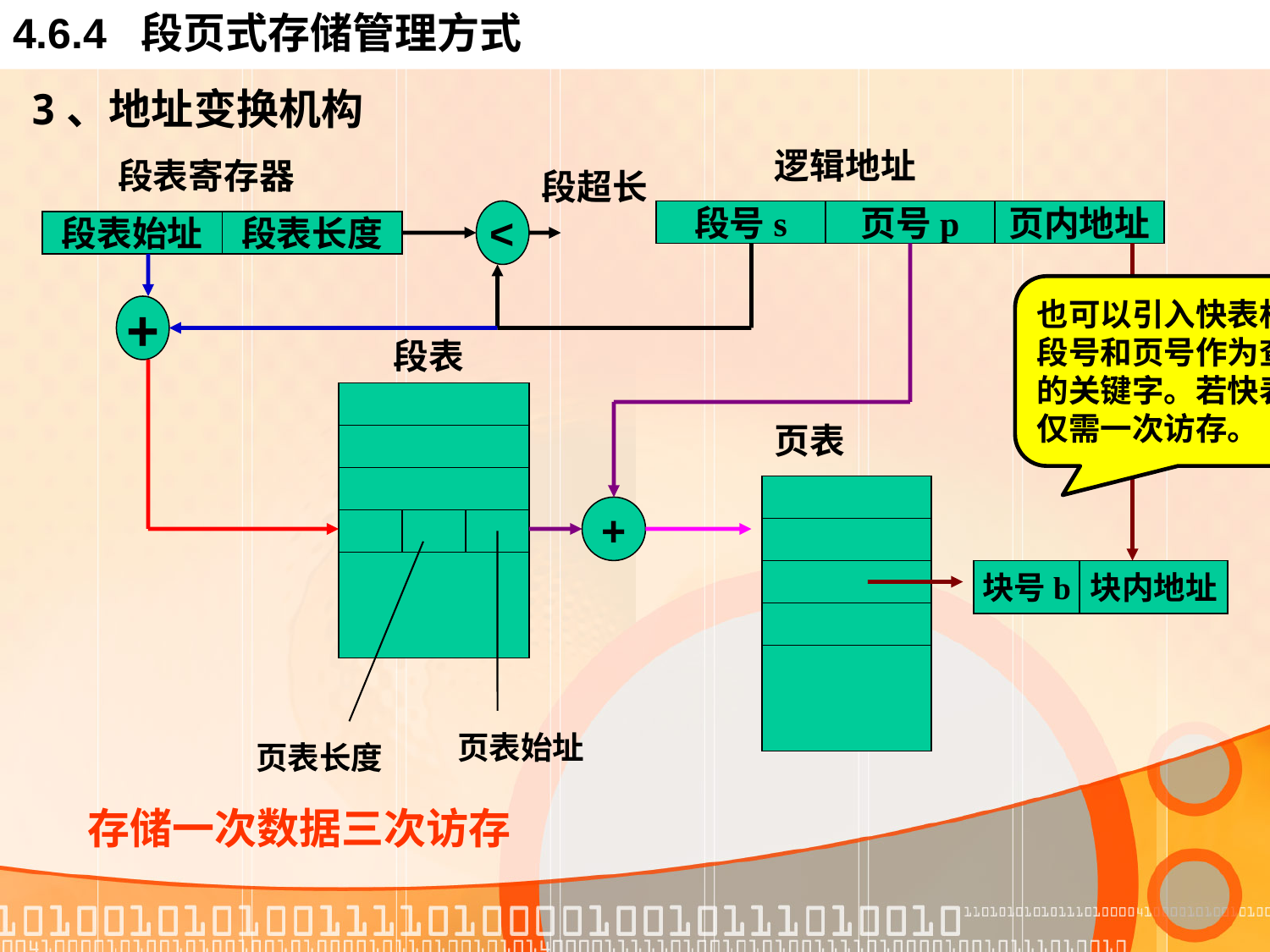

# 4.6.4  段页式存储管理方式
3、地址变换机构
逻辑地址
段表寄存器
段超长
<
段号s
页号p
页内地址
段表始址
段表长度

也可以引入快表机构，用
段号和页号作为查询快表
的关键字。若快表命中则
仅需一次访存。
+

段表

页表始址
页表长度
页表

+

块号b
块内地址

存储一次数据三次访存